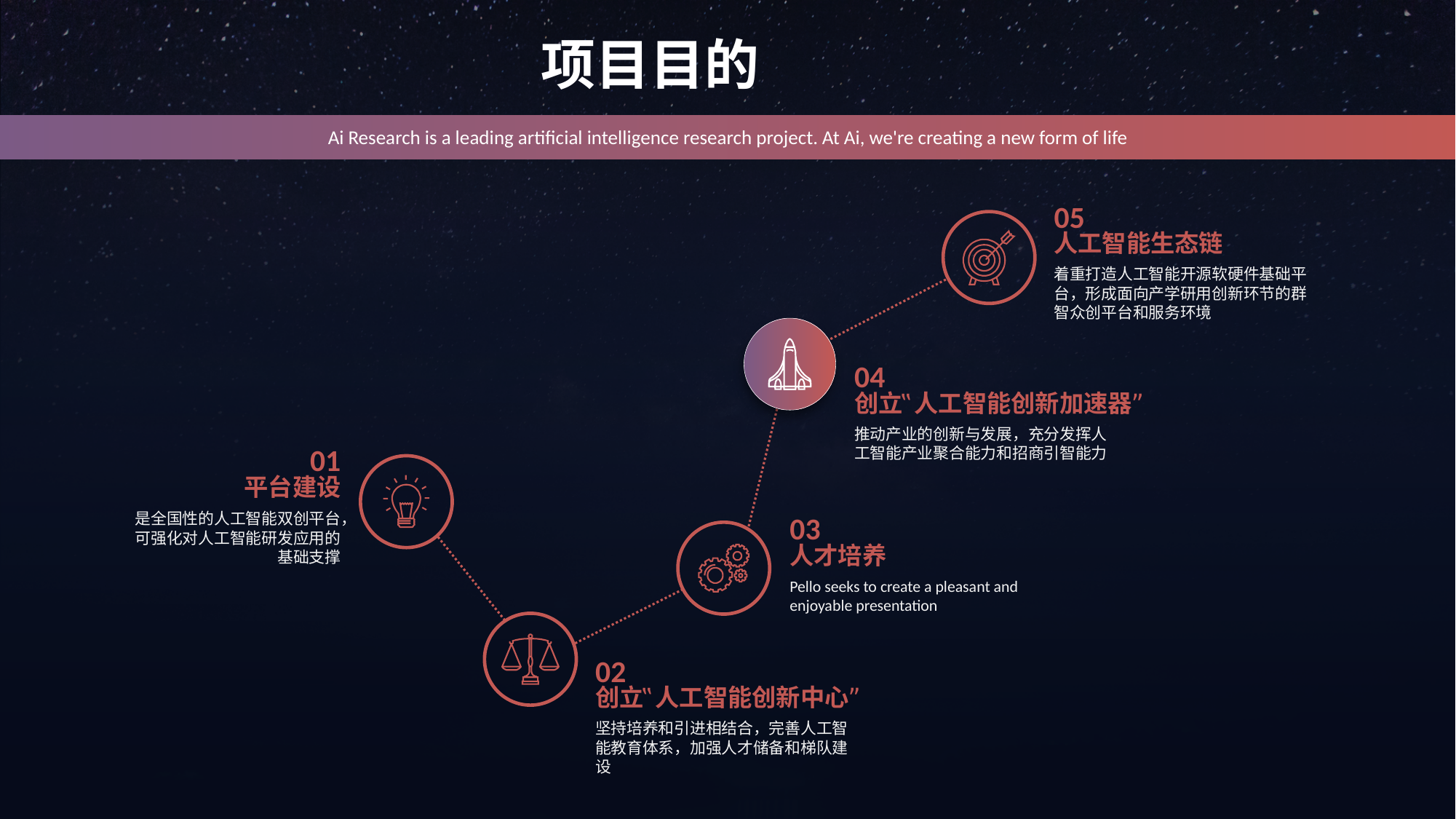

项目目的

Ai Research is a leading artificial intelligence research project. At Ai, we're creating a new form of life
05
人工智能生态链
着重打造人工智能开源软硬件基础平台，形成面向产学研用创新环节的群智众创平台和服务环境

04
创立“人工智能创新加速器”
推动产业的创新与发展，充分发挥人工智能产业聚合能力和招商引智能力
01
平台建设
是全国性的人工智能双创平台，可强化对人工智能研发应用的基础支撑

03
人才培养
Pello seeks to create a pleasant and enjoyable presentation

02
创立“人工智能创新中心”
坚持培养和引进相结合，完善人工智能教育体系，加强人才储备和梯队建设